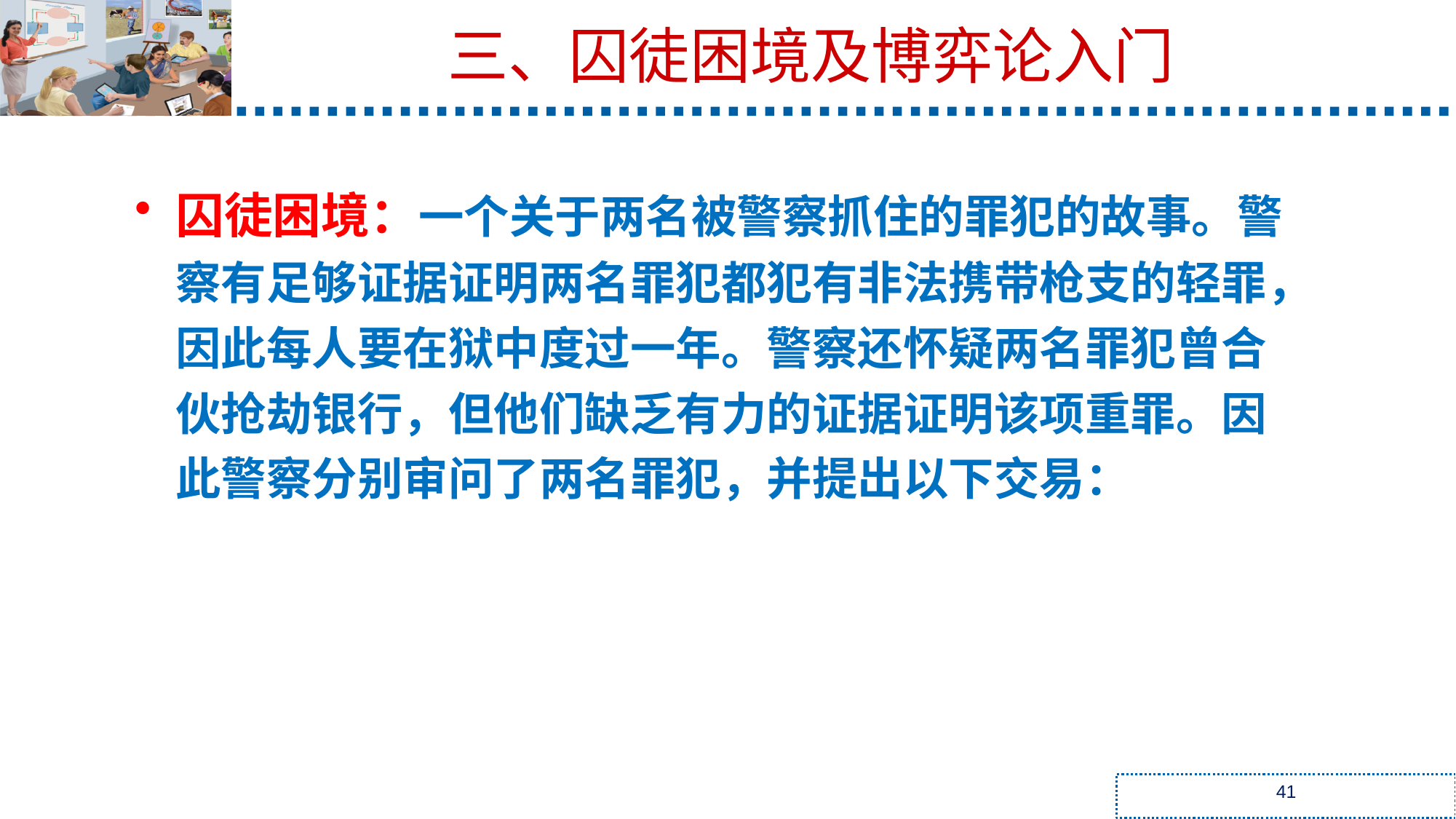

三、囚徒困境及博弈论入门

囚徒困境：一个关于两名被警察抓住的罪犯的故事。警察有足够证据证明两名罪犯都犯有非法携带枪支的轻罪，因此每人要在狱中度过一年。警察还怀疑两名罪犯曾合伙抢劫银行，但他们缺乏有力的证据证明该项重罪。因此警察分别审问了两名罪犯，并提出以下交易：

41